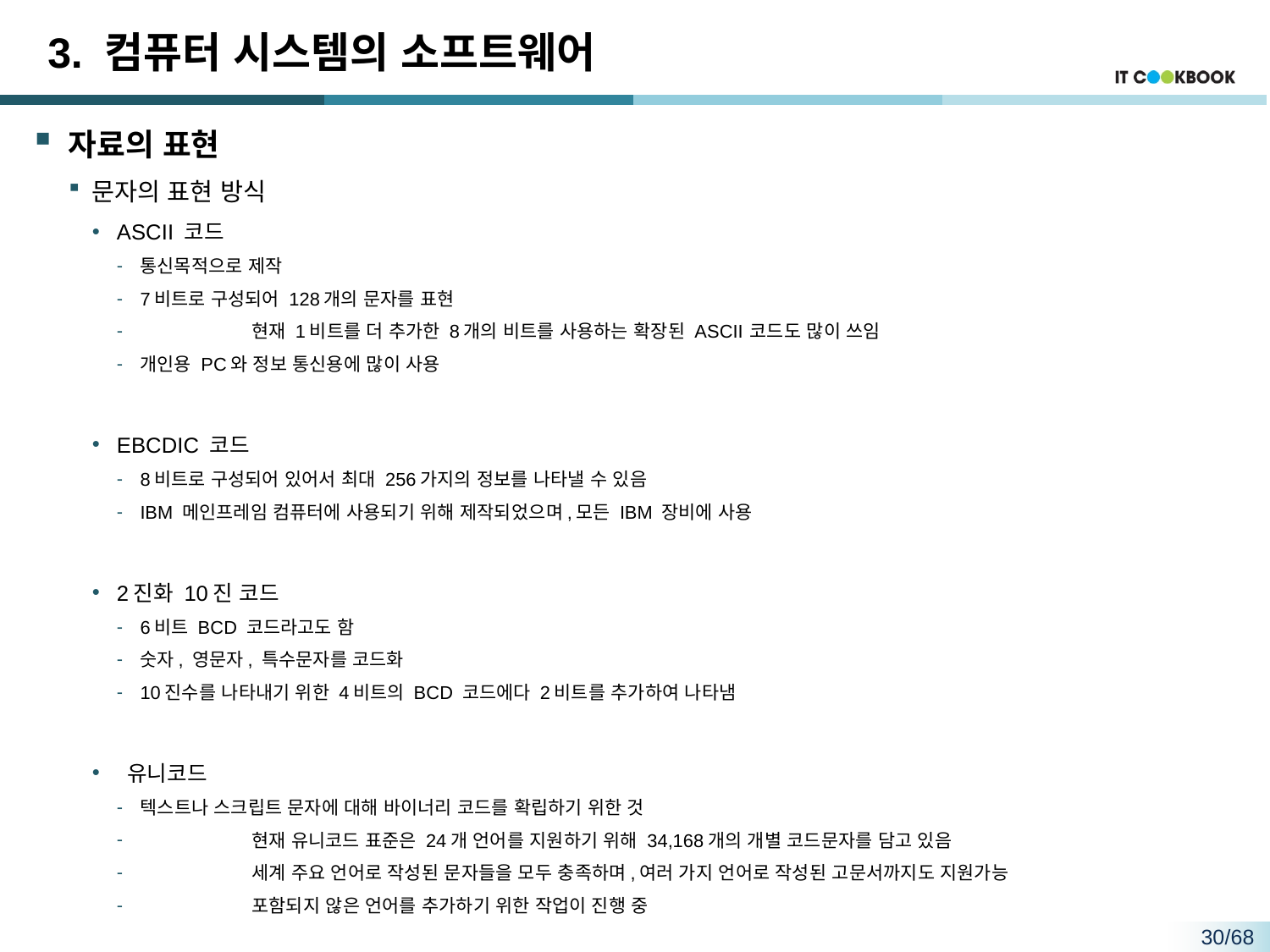

# 3. 컴퓨터 시스템의 소프트웨어
자료의 표현
문자의 표현 방식
ASCII 코드
통신목적으로 제작
7비트로 구성되어 128개의 문자를 표현
	현재 1비트를 더 추가한 8개의 비트를 사용하는 확장된 ASCII 코드도 많이 쓰임
개인용 PC와 정보 통신용에 많이 사용

EBCDIC 코드
8비트로 구성되어 있어서 최대 256가지의 정보를 나타낼 수 있음
IBM 메인프레임 컴퓨터에 사용되기 위해 제작되었으며,모든 IBM 장비에 사용

2진화 10진 코드
6비트 BCD 코드라고도 함
숫자, 영문자, 특수문자를 코드화
10진수를 나타내기 위한 4비트의 BCD 코드에다 2비트를 추가하여 나타냄

 유니코드
텍스트나 스크립트 문자에 대해 바이너리 코드를 확립하기 위한 것
	현재 유니코드 표준은 24개 언어를 지원하기 위해 34,168개의 개별 코드문자를 담고 있음
	세계 주요 언어로 작성된 문자들을 모두 충족하며,여러 가지 언어로 작성된 고문서까지도 지원가능
	포함되지 않은 언어를 추가하기 위한 작업이 진행 중